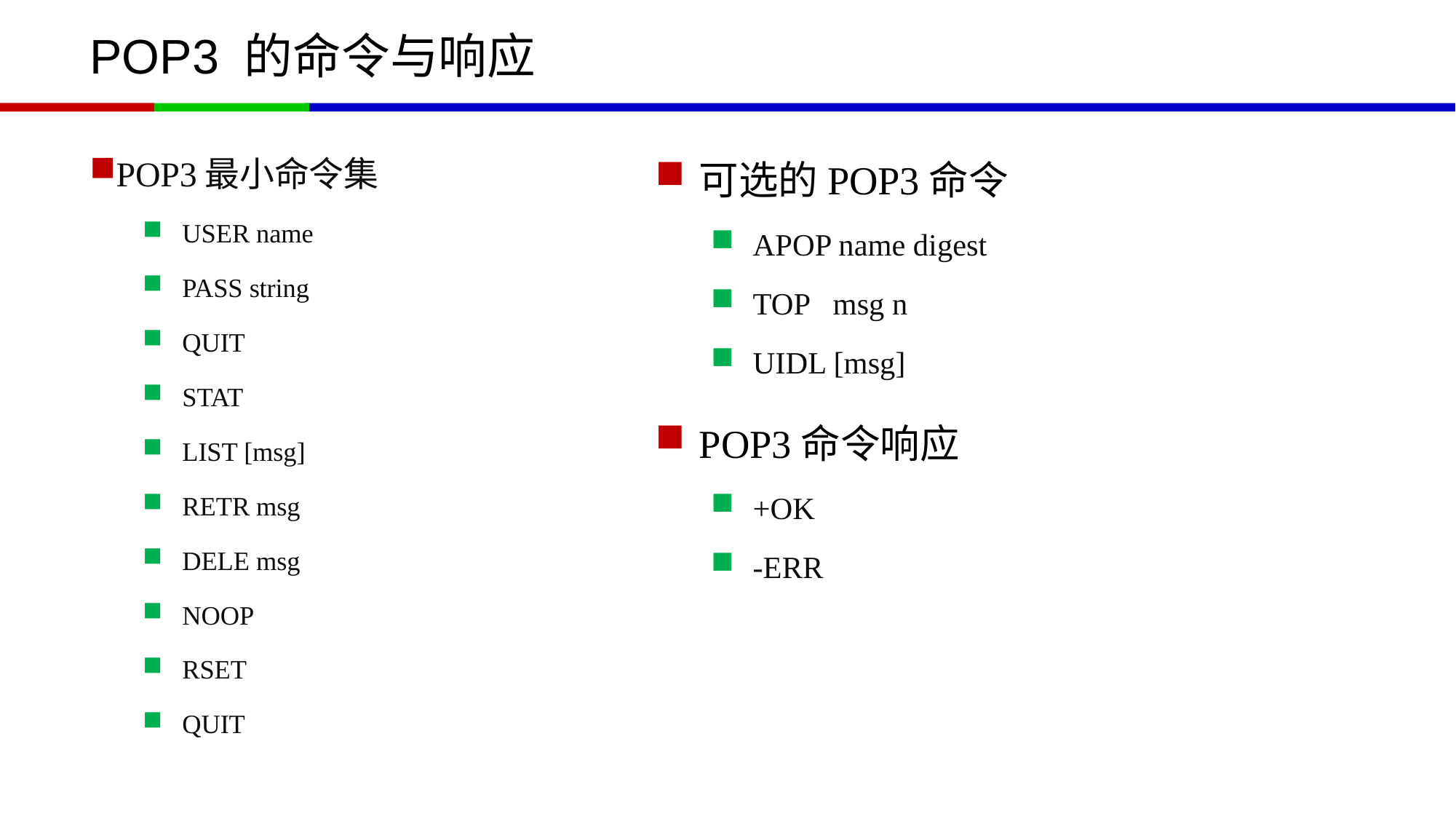

# POP3 的命令与响应
POP3最小命令集
USER name
PASS string
QUIT
STAT
LIST [msg]
RETR msg
DELE msg
NOOP
RSET
QUIT
可选的POP3命令
APOP name digest
TOP   msg n
UIDL [msg]
POP3命令响应
+OK
-ERR
79